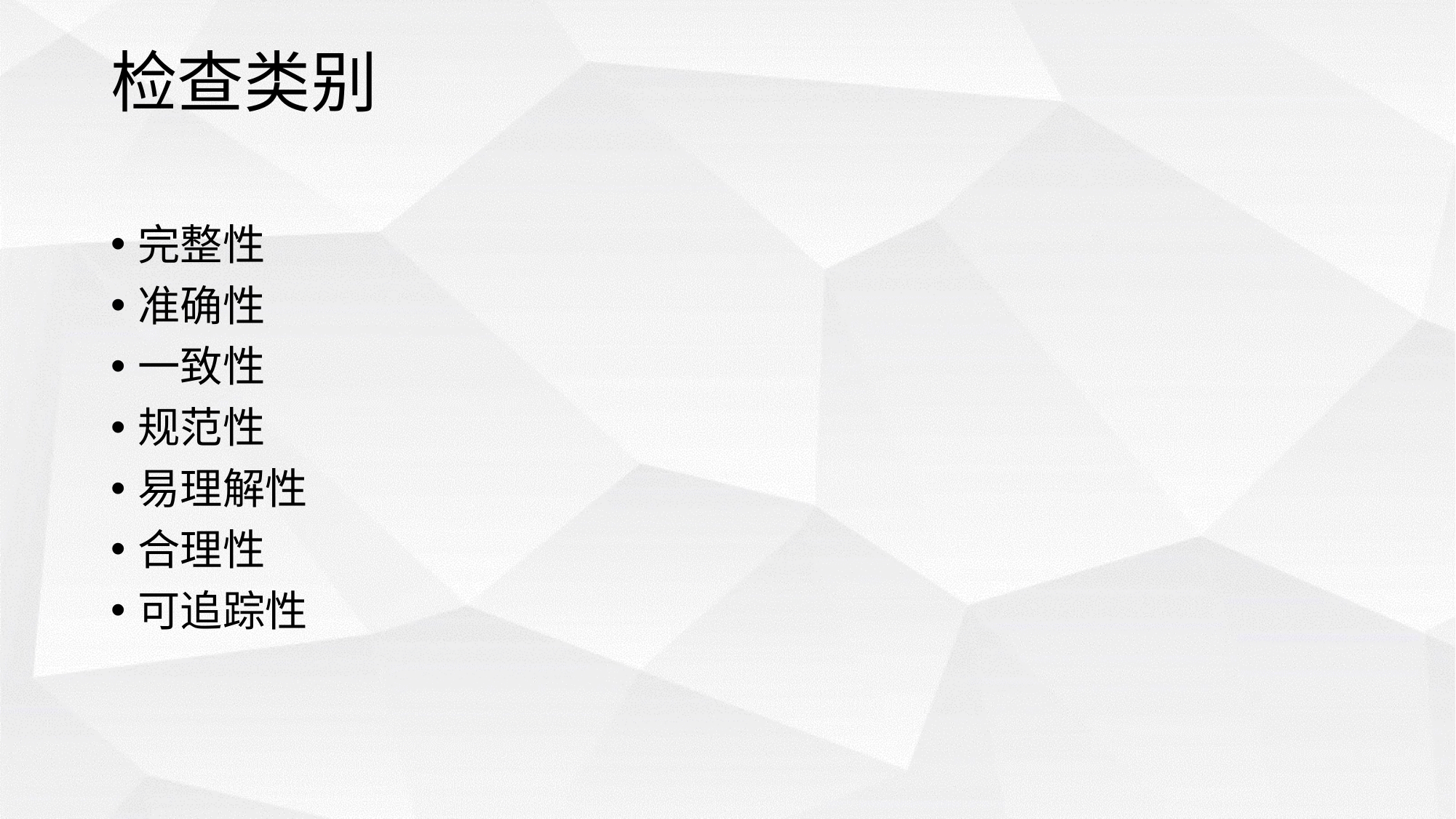

# 检查类别
完整性
准确性
一致性
规范性
易理解性
合理性
可追踪性